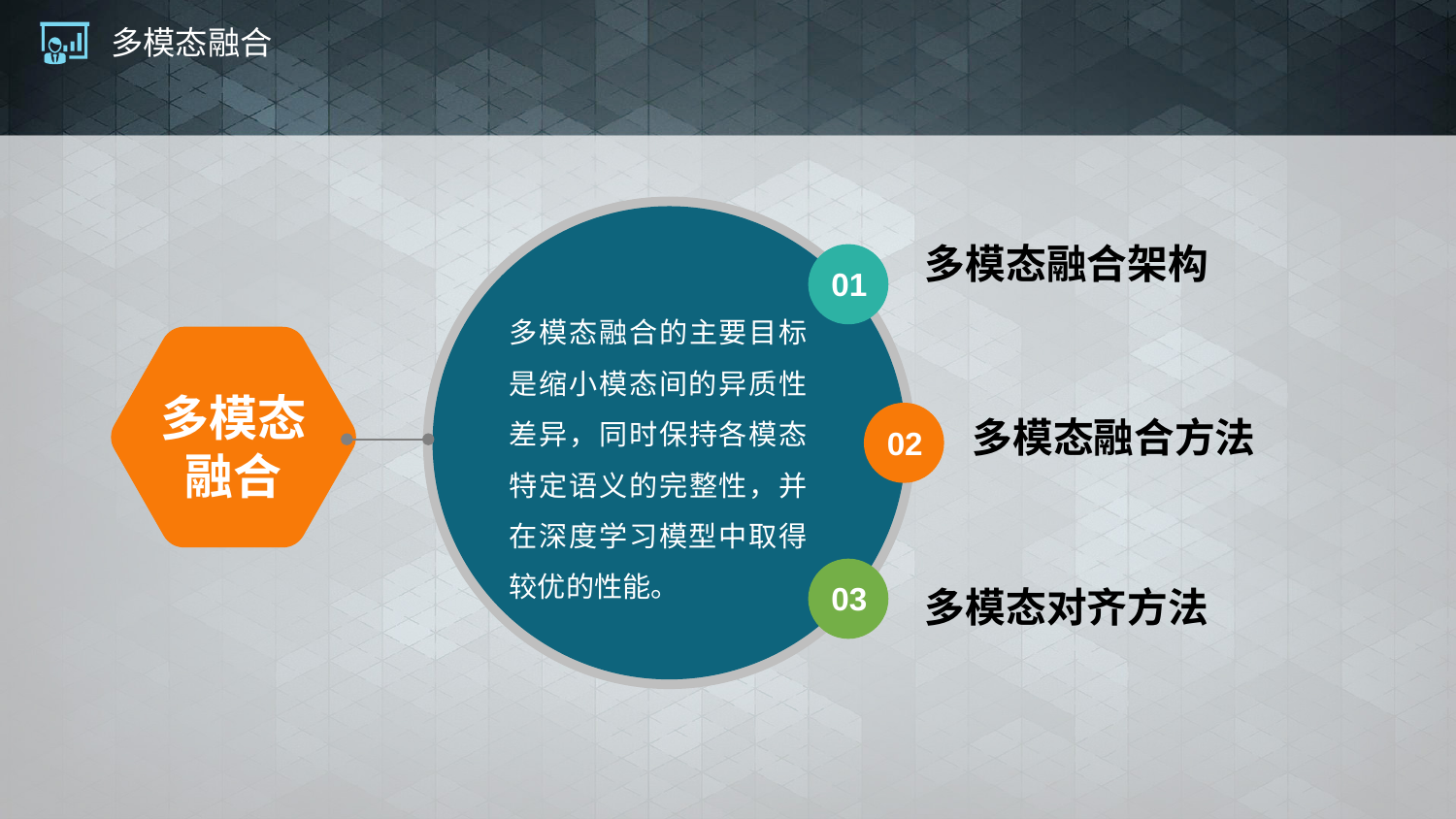

# 多模态融合

01
多模态融合架构
多模态融合的主要目标是缩小模态间的异质性差异，同时保持各模态特定语义的完整性，并在深度学习模型中取得较优的性能。

多模态融合

02
多模态融合方法

03
多模态对齐方法